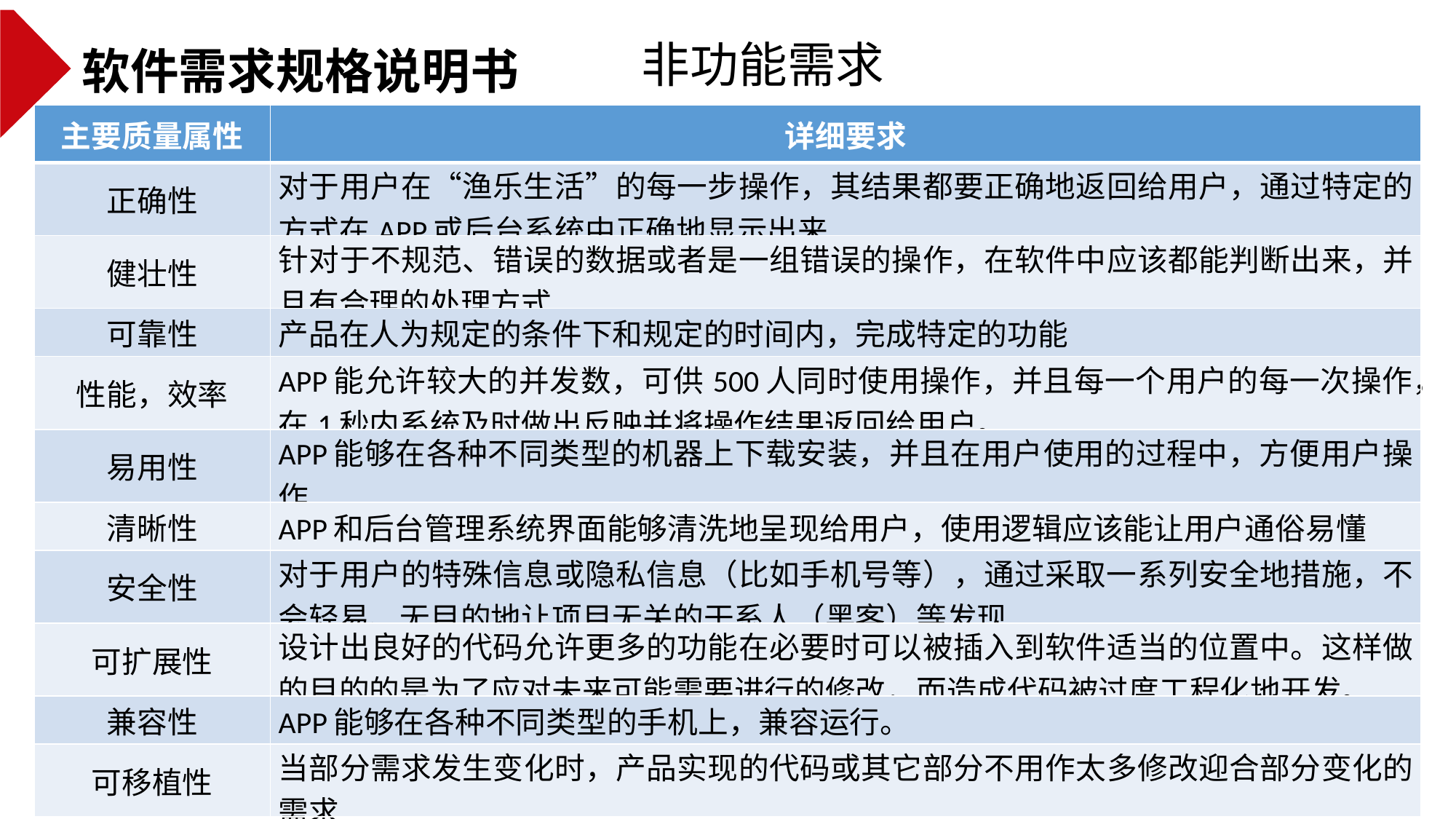

非功能需求
软件需求规格说明书

| 主要质量属性 | 详细要求 |
| --- | --- |
| 正确性 | 对于用户在“渔乐生活”的每一步操作，其结果都要正确地返回给用户，通过特定的方式在APP或后台系统中正确地显示出来 |
| 健壮性 | 针对于不规范、错误的数据或者是一组错误的操作，在软件中应该都能判断出来，并且有合理的处理方式 |
| 可靠性 | 产品在人为规定的条件下和规定的时间内，完成特定的功能 |
| 性能，效率 | APP能允许较大的并发数，可供500人同时使用操作，并且每一个用户的每一次操作，在1秒内系统及时做出反映并将操作结果返回给用户。 |
| 易用性 | APP能够在各种不同类型的机器上下载安装，并且在用户使用的过程中，方便用户操作 |
| 清晰性 | APP和后台管理系统界面能够清洗地呈现给用户，使用逻辑应该能让用户通俗易懂 |
| 安全性 | 对于用户的特殊信息或隐私信息（比如手机号等），通过采取一系列安全地措施，不会轻易、无目的地让项目无关的干系人（黑客）等发现 |
| 可扩展性 | 设计出良好的代码允许更多的功能在必要时可以被插入到软件适当的位置中。这样做的目的的是为了应对未来可能需要进行的修改，而造成代码被过度工程化地开发。 |
| 兼容性 | APP能够在各种不同类型的手机上，兼容运行。 |
| 可移植性 | 当部分需求发生变化时，产品实现的代码或其它部分不用作太多修改迎合部分变化的需求 |